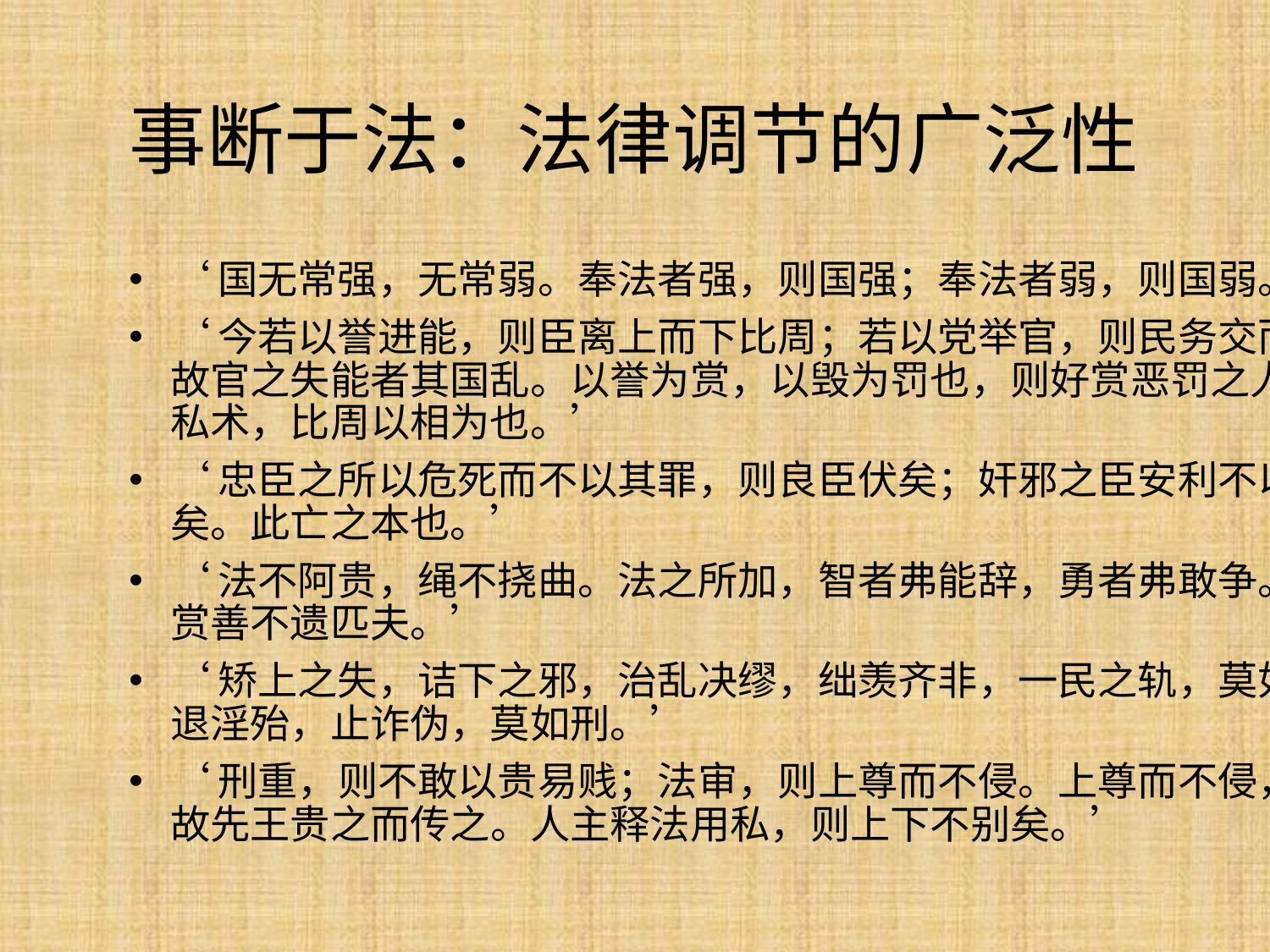

# 事断于法：法律调节的广泛性
‘国无常强，无常弱。奉法者强，则国强；奉法者弱，则国弱。’
‘今若以誉进能，则臣离上而下比周；若以党举官，则民务交而不求用于法。故官之失能者其国乱。以誉为赏，以毁为罚也，则好赏恶罚之人，释公行，行私术，比周以相为也。’
‘忠臣之所以危死而不以其罪，则良臣伏矣；奸邪之臣安利不以功，则奸臣进矣。此亡之本也。’
‘法不阿贵，绳不挠曲。法之所加，智者弗能辞，勇者弗敢争。刑过不辟大臣，赏善不遗匹夫。’
‘矫上之失，诘下之邪，治乱决缪，绌羡齐非，一民之轨，莫如法。厉官威名，退淫殆，止诈伪，莫如刑。’
‘刑重，则不敢以贵易贱；法审，则上尊而不侵。上尊而不侵，则主强而守要，故先王贵之而传之。人主释法用私，则上下不别矣。’